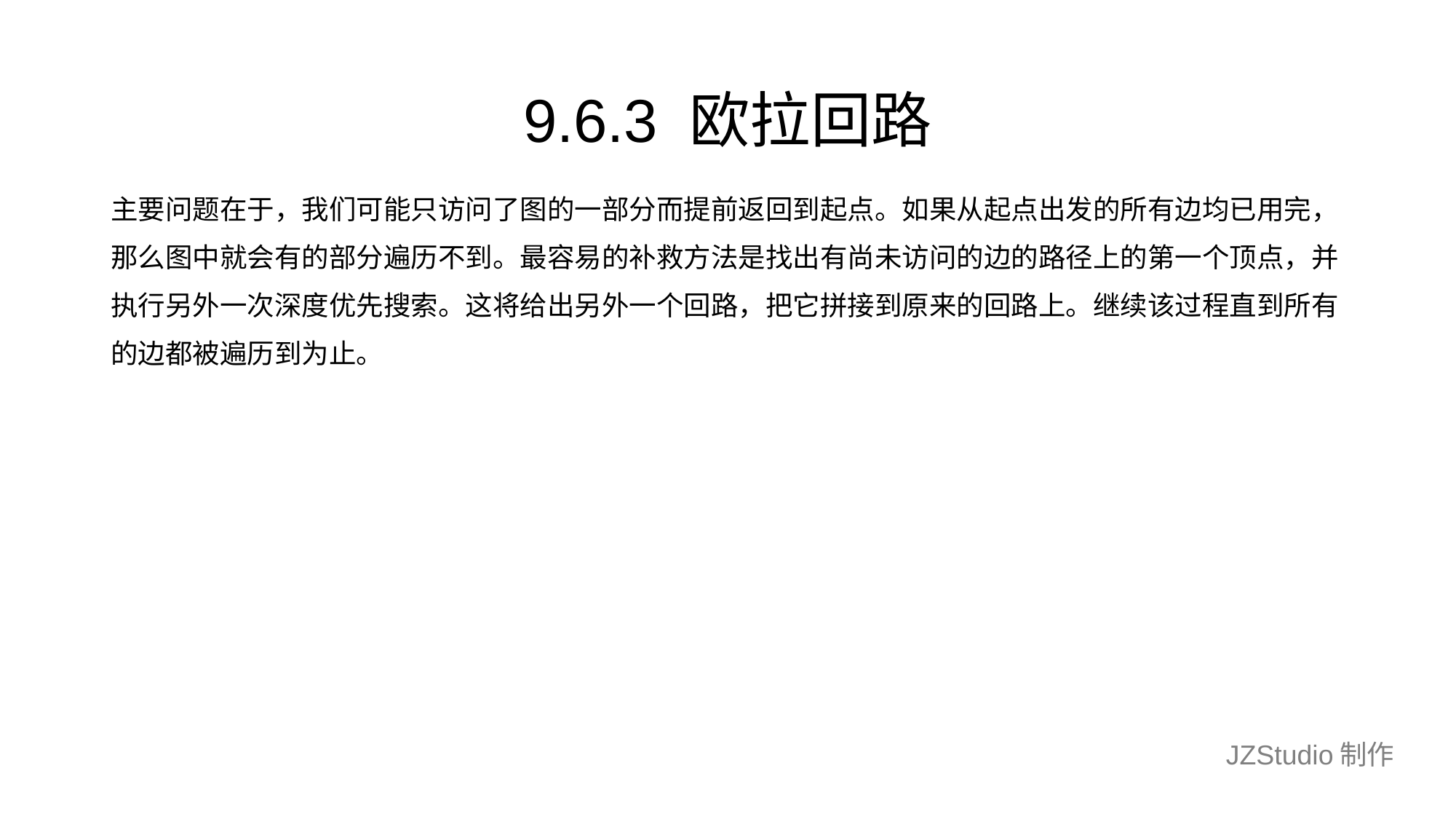

# 9.6.3 欧拉回路
主要问题在于，我们可能只访问了图的一部分而提前返回到起点。如果从起点出发的所有边均已用完，
那么图中就会有的部分遍历不到。最容易的补救方法是找出有尚未访问的边的路径上的第一个顶点，并
执行另外一次深度优先搜索。这将给出另外一个回路，把它拼接到原来的回路上。继续该过程直到所有
的边都被遍历到为止。